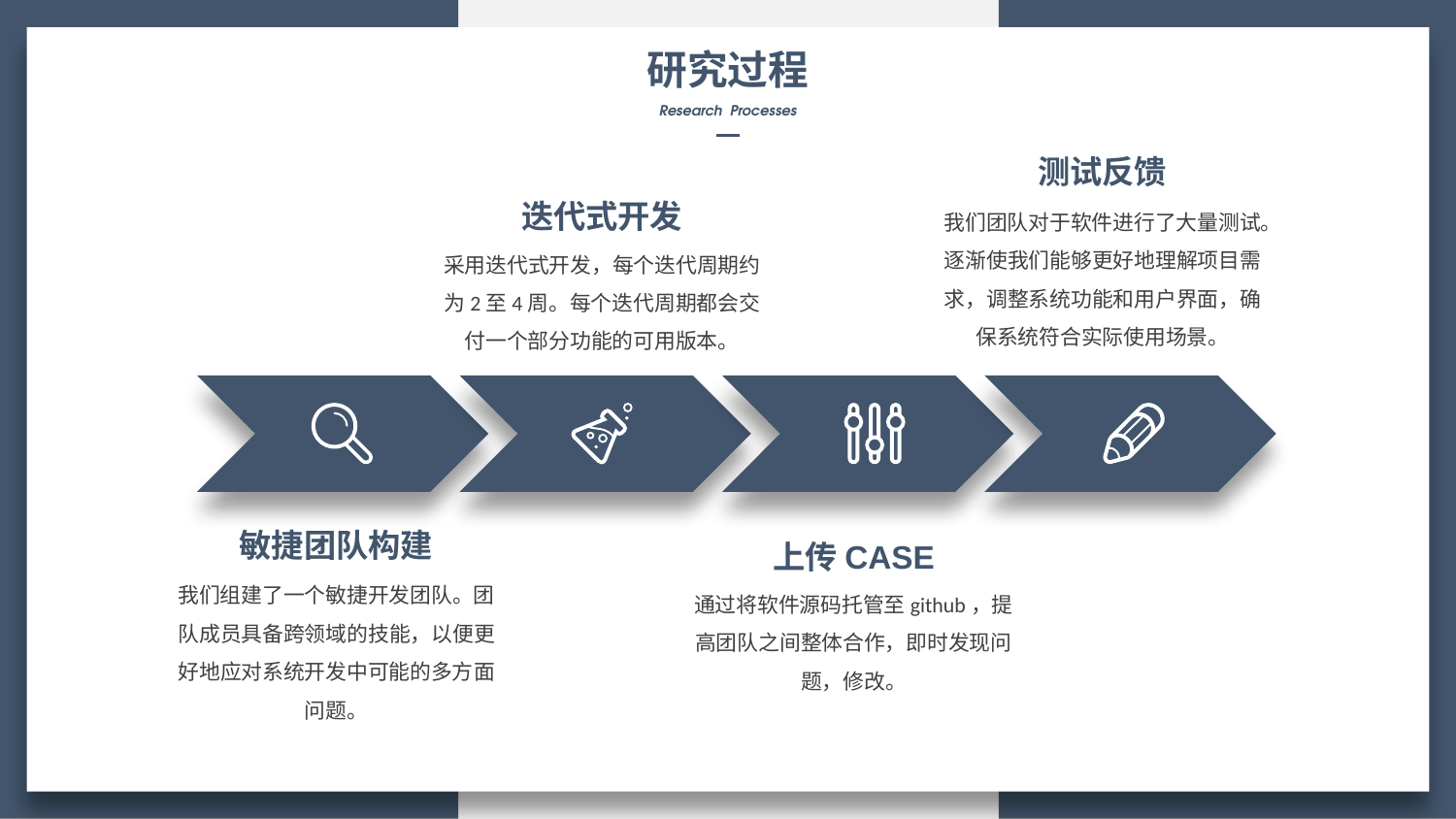

研究过程
Research  Processes
测试反馈
迭代式开发
我们团队对于软件进行了大量测试。逐渐使我们能够更好地理解项目需求，调整系统功能和用户界面，确保系统符合实际使用场景。
采用迭代式开发，每个迭代周期约为2至4周。每个迭代周期都会交付一个部分功能的可用版本。

敏捷团队构建
上传CASE
我们组建了一个敏捷开发团队。团队成员具备跨领域的技能，以便更好地应对系统开发中可能的多方面问题。
通过将软件源码托管至github，提高团队之间整体合作，即时发现问题，修改。